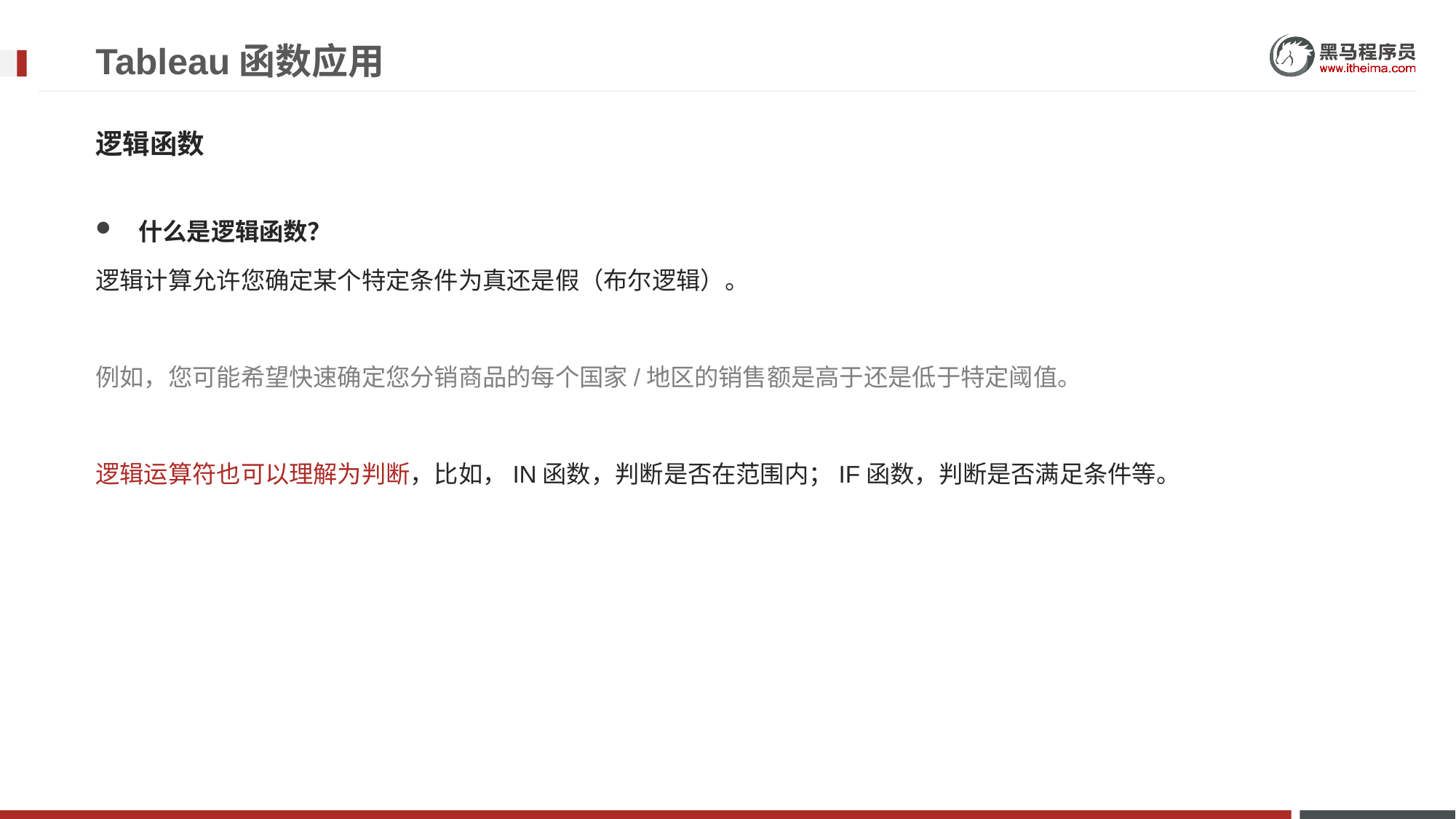

# Tableau函数应用
逻辑函数
什么是逻辑函数？
逻辑计算允许您确定某个特定条件为真还是假（布尔逻辑）。

例如，您可能希望快速确定您分销商品的每个国家/地区的销售额是高于还是低于特定阈值。

逻辑运算符也可以理解为判断，比如，IN函数，判断是否在范围内；IF函数，判断是否满足条件等。